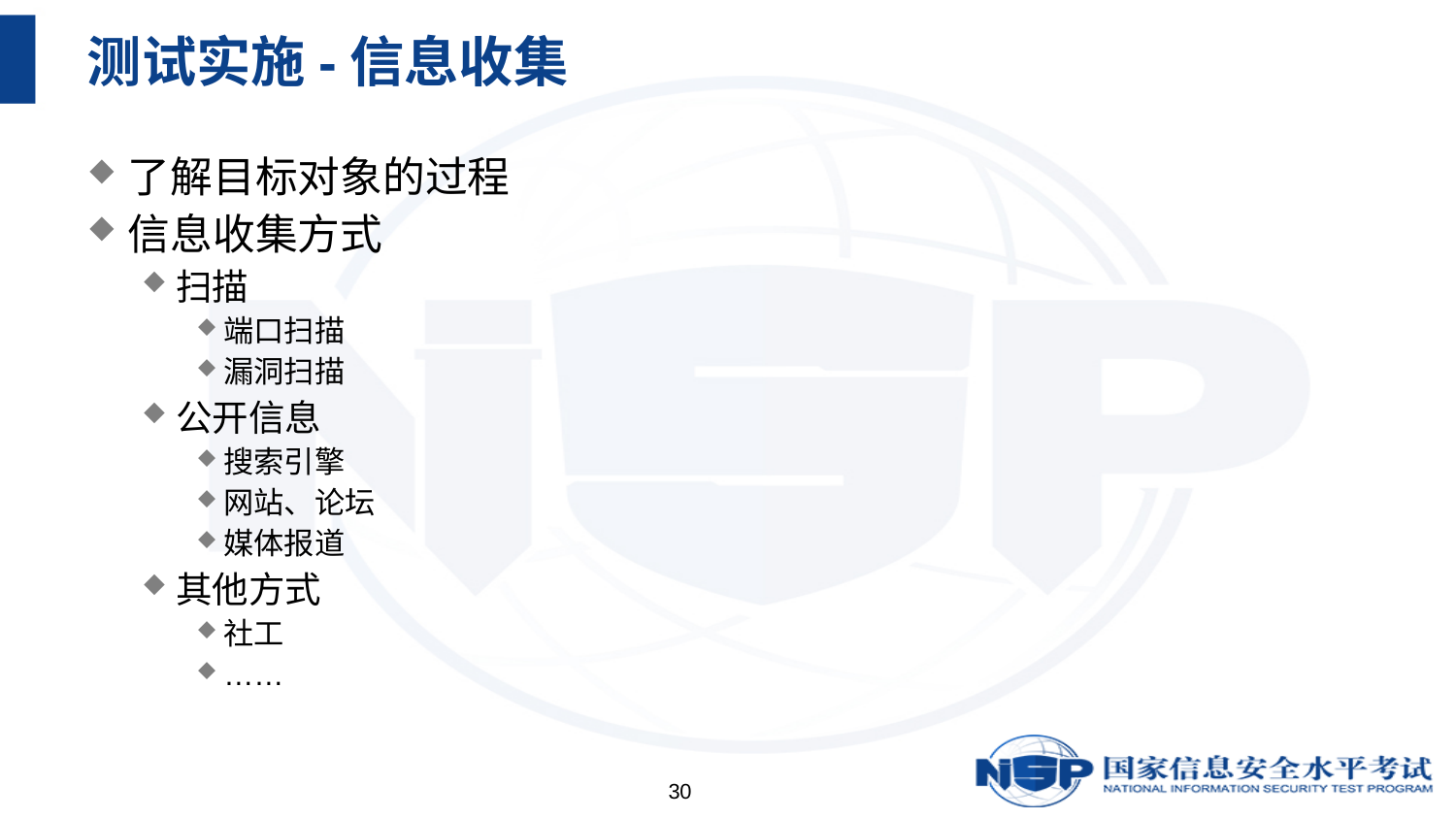

# 测试实施-信息收集
了解目标对象的过程
信息收集方式
扫描
端口扫描
漏洞扫描
公开信息
搜索引擎
网站、论坛
媒体报道
其他方式
社工
……